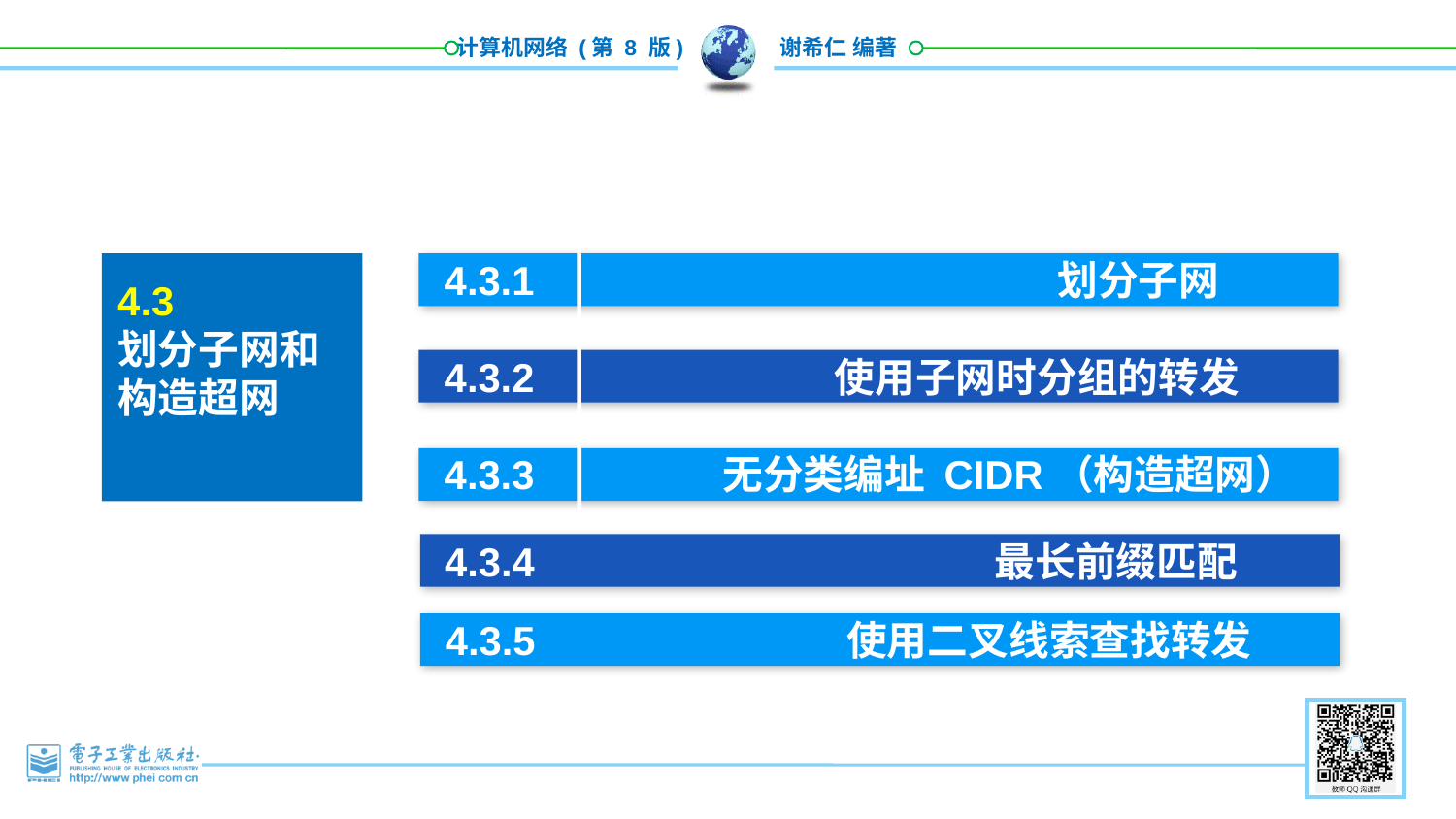

4.3.1                                              划分子网

4.3.2                          使用子网时分组的转发

4.3.3                无分类编址 CIDR（构造超网）

4.3
划分子网和构造超网

 4.3.4                                            最长前缀匹配
 4.3.5                           使用二叉线索查找转发